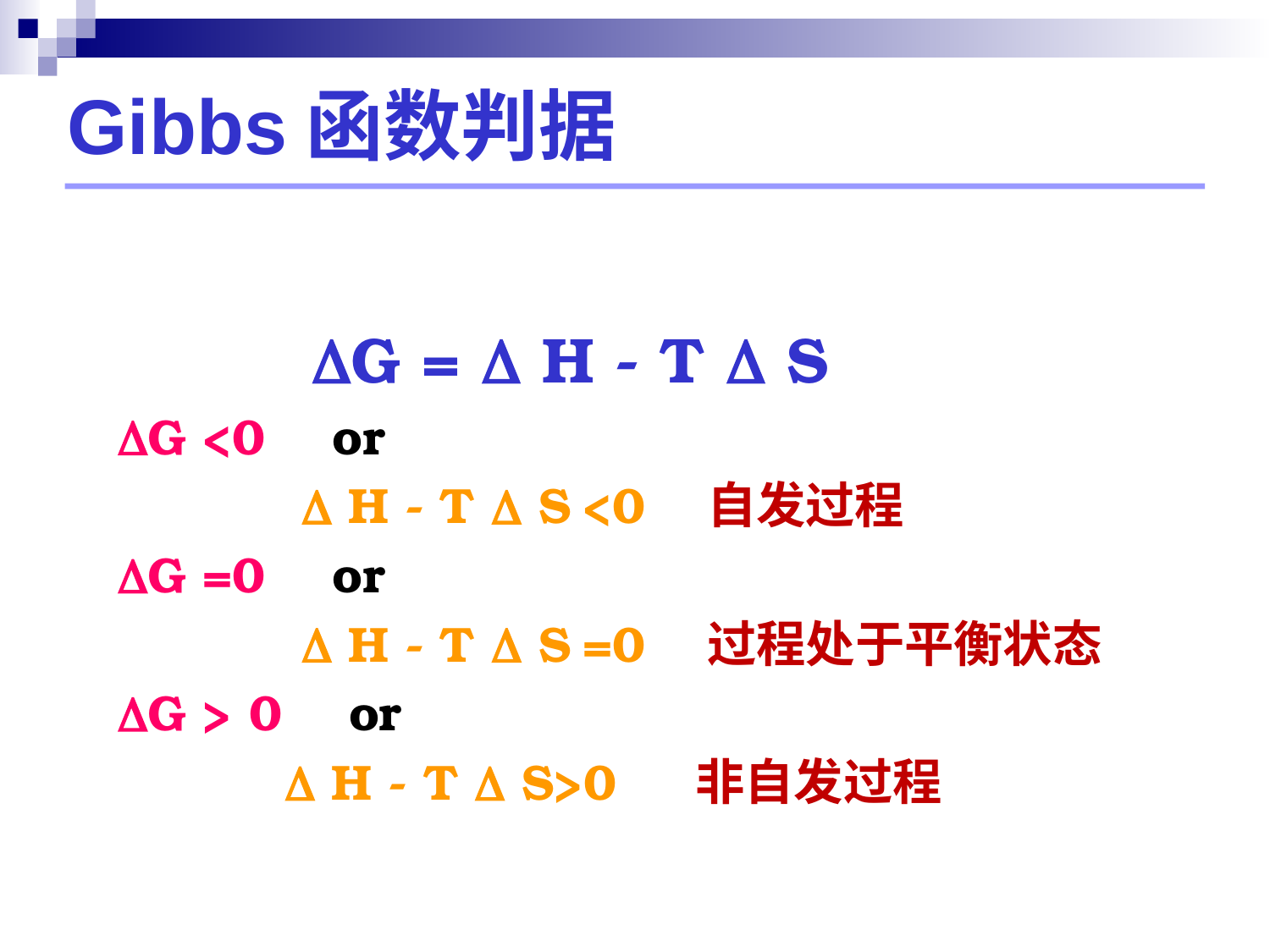

# Gibbs函数判据

         ΔG = Δ H - T Δ S
ΔG <0    or
           Δ H - T Δ S <0   自发过程
ΔG =0    or
           Δ H - T Δ S =0   过程处于平衡状态
ΔG > 0    or
          Δ H - T Δ S>0    非自发过程